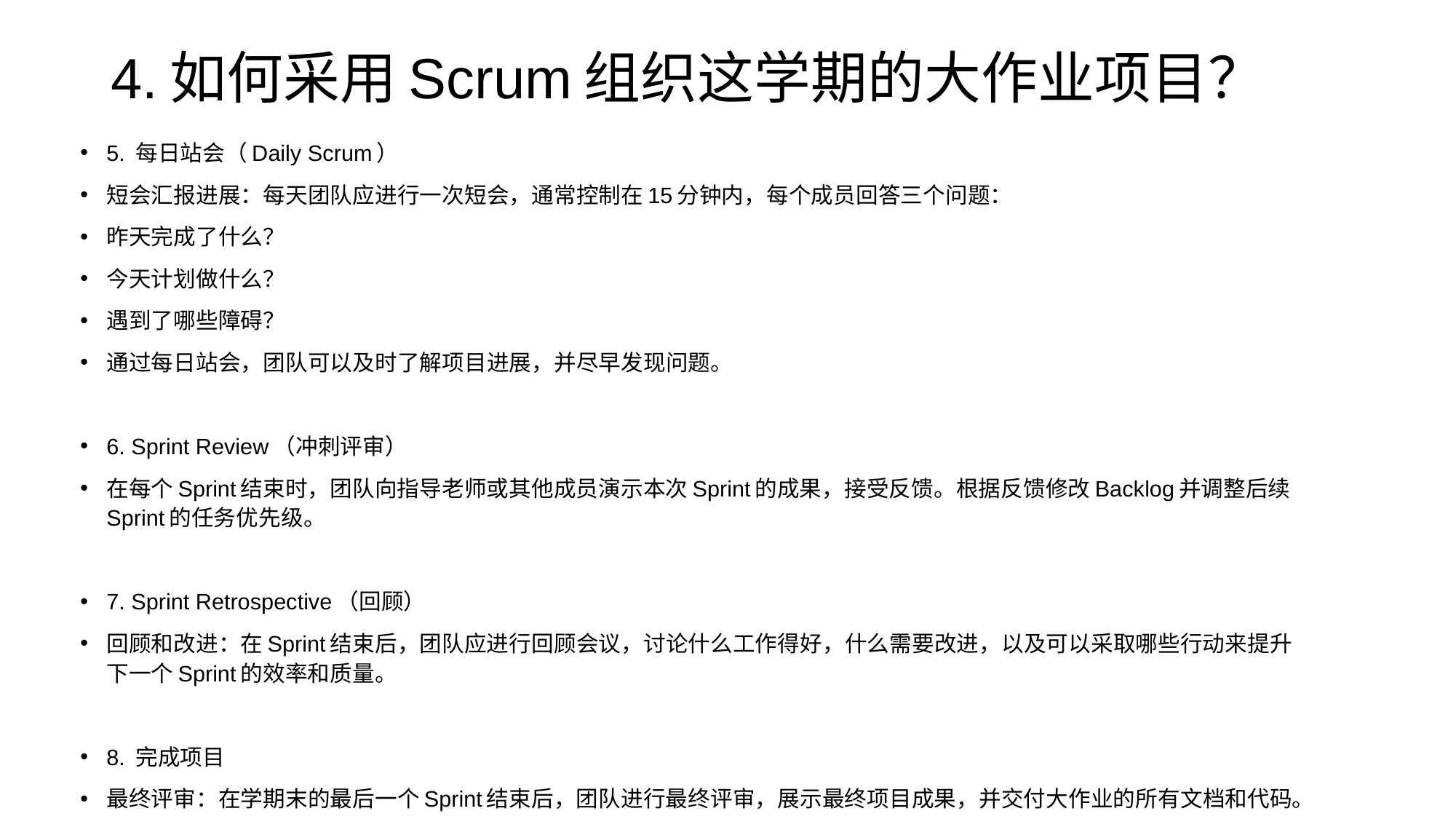

# 4.如何采用Scrum组织这学期的大作业项目？
5. 每日站会（Daily Scrum）
短会汇报进展：每天团队应进行一次短会，通常控制在15分钟内，每个成员回答三个问题：
昨天完成了什么？
今天计划做什么？
遇到了哪些障碍？
通过每日站会，团队可以及时了解项目进展，并尽早发现问题。

6. Sprint Review（冲刺评审）
在每个Sprint结束时，团队向指导老师或其他成员演示本次Sprint的成果，接受反馈。根据反馈修改Backlog并调整后续Sprint的任务优先级。

7. Sprint Retrospective（回顾）
回顾和改进：在Sprint结束后，团队应进行回顾会议，讨论什么工作得好，什么需要改进，以及可以采取哪些行动来提升下一个Sprint的效率和质量。

8. 完成项目
最终评审：在学期末的最后一个Sprint结束后，团队进行最终评审，展示最终项目成果，并交付大作业的所有文档和代码。